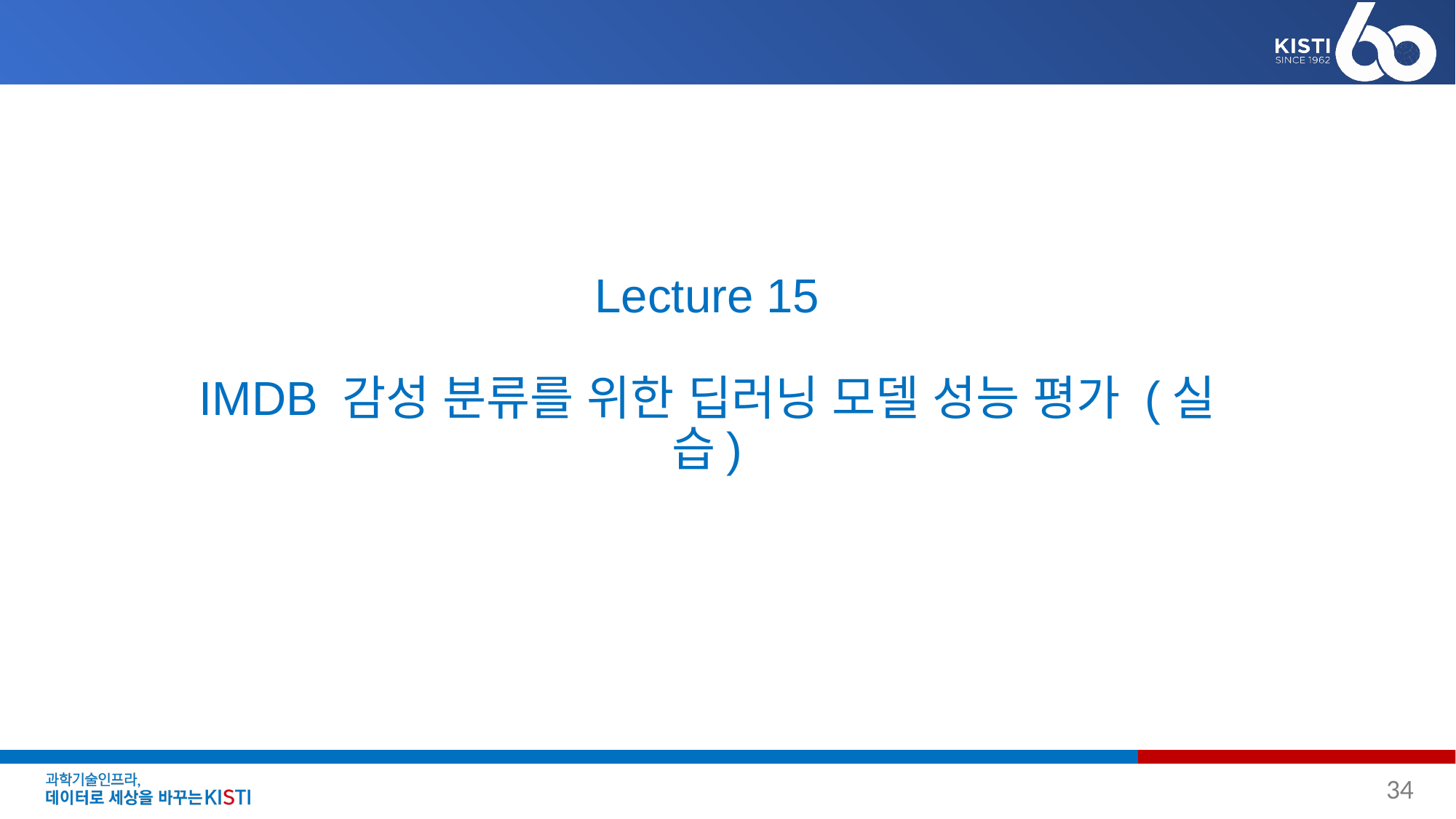

# Lecture 15 IMDB 감성 분류를 위한 딥러닝 모델 성능 평가 (실습)
34